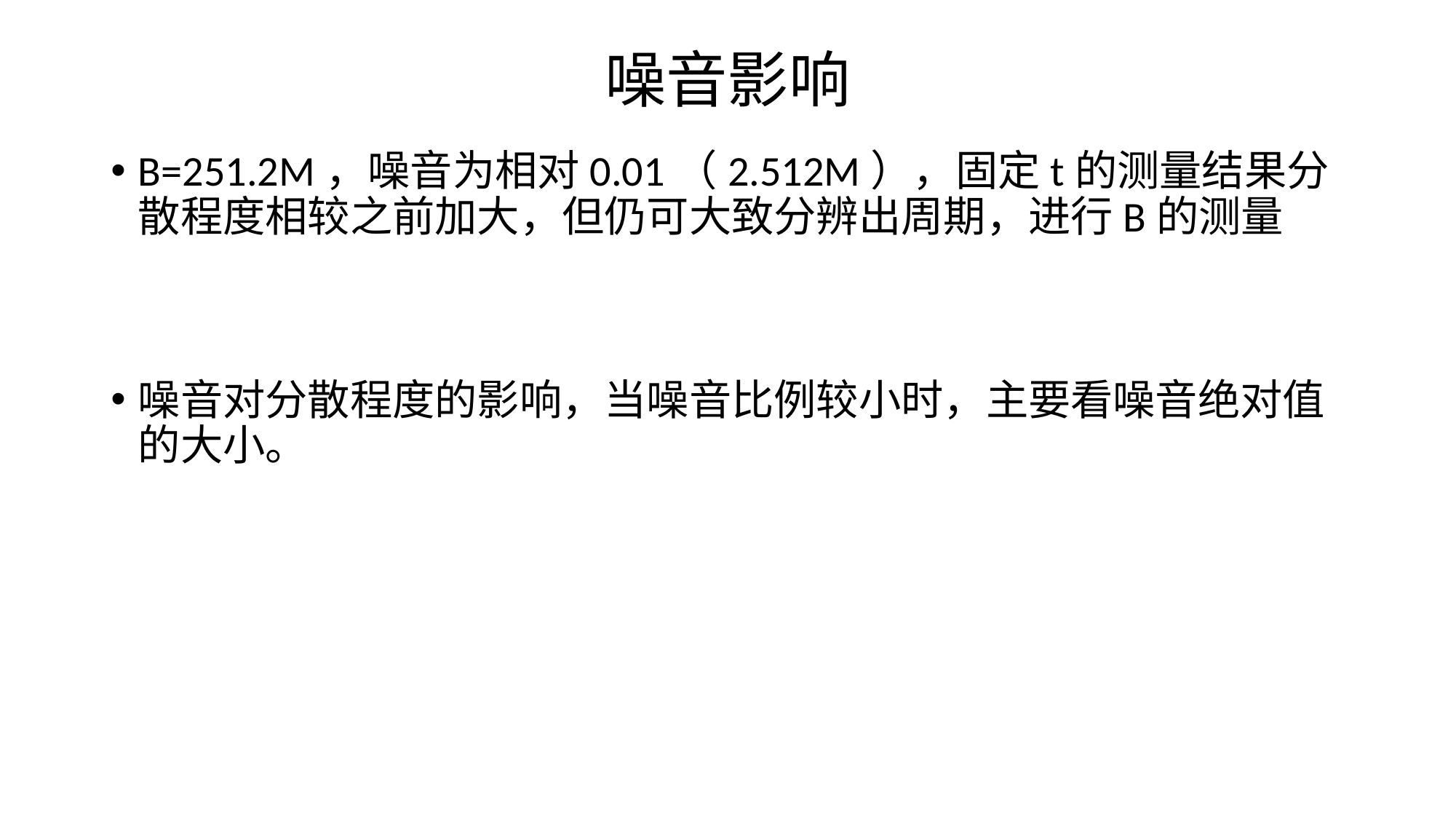

# 噪音影响
B=251.2M，噪音为相对0.01（2.512M），固定t的测量结果分散程度相较之前加大，但仍可大致分辨出周期，进行B的测量

噪音对分散程度的影响，当噪音比例较小时，主要看噪音绝对值的大小。